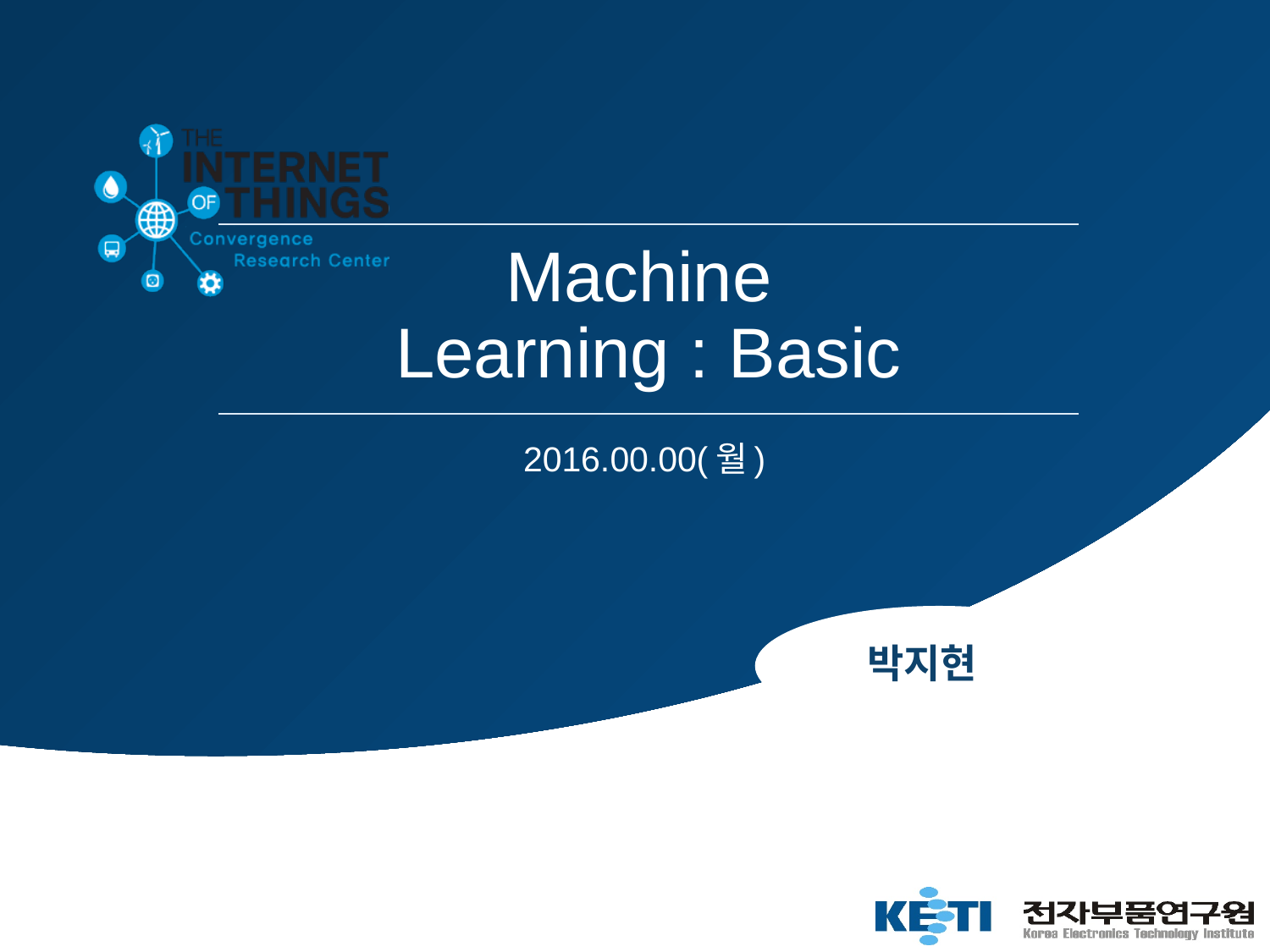

# Machine Learning : Basic
2016.00.00(월)
박지현